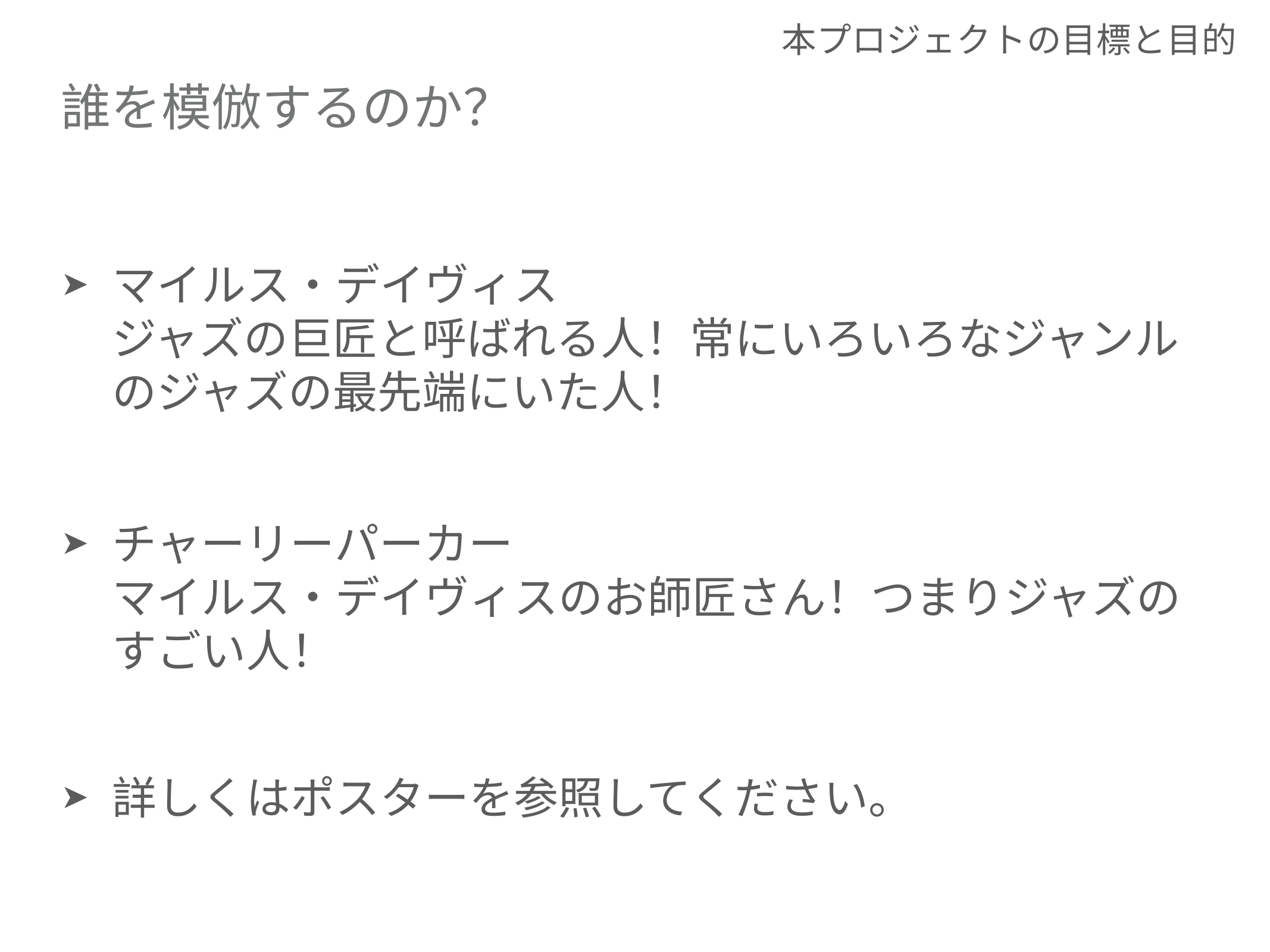

本プロジェクトの目標と目的
# 誰を模倣するのか？

マイルス・デイヴィス
ジャズの巨匠と呼ばれる人！常にいろいろなジャンルのジャズの最先端にいた人！

チャーリーパーカー
マイルス・デイヴィスのお師匠さん！つまりジャズのすごい人！

詳しくはポスターを参照してください。